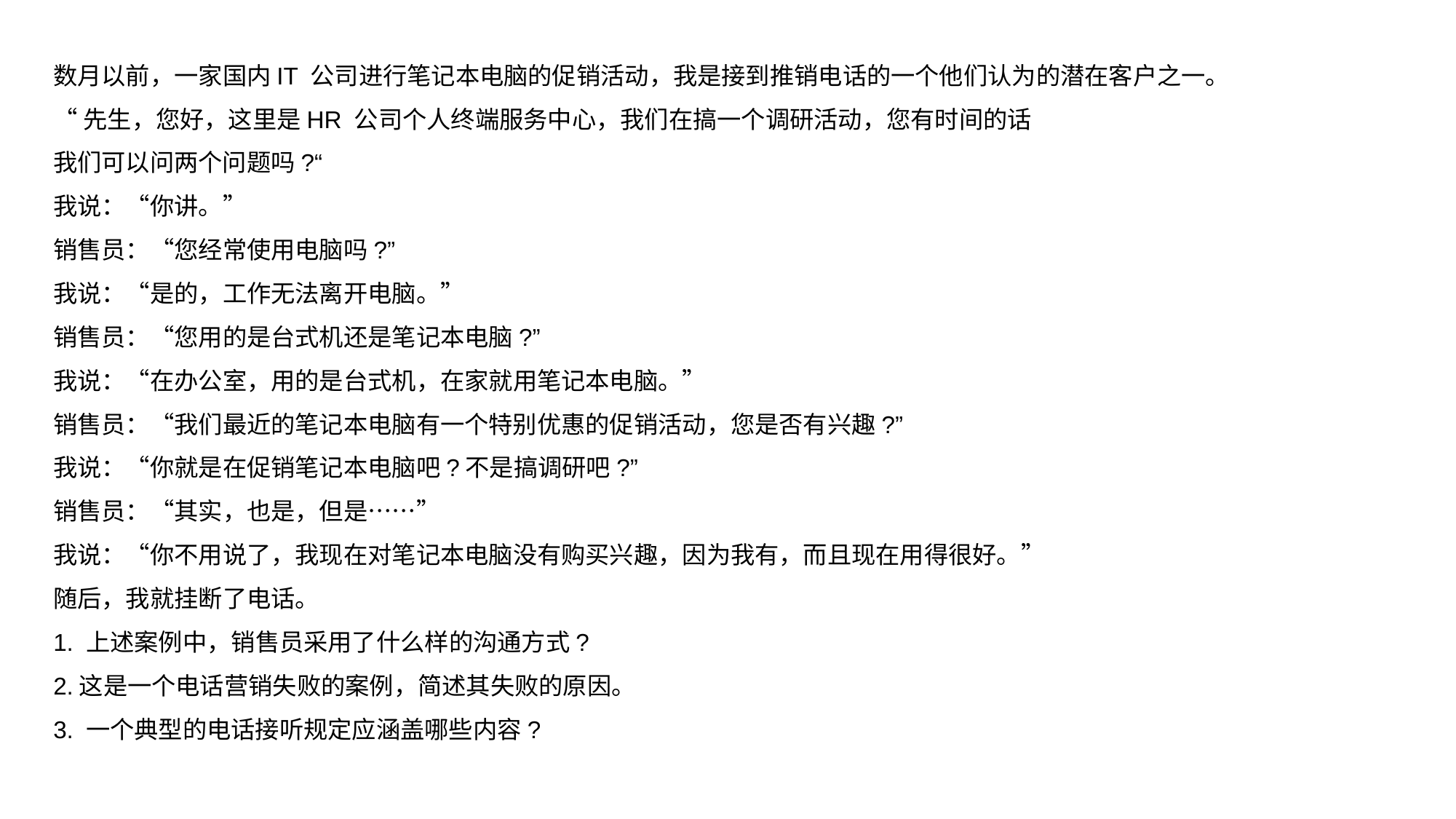

数月以前，一家国内IT 公司进行笔记本电脑的促销活动，我是接到推销电话的一个他们认为的潜在客户之一。
“先生，您好，这里是HR 公司个人终端服务中心，我们在搞一个调研活动，您有时间的话
我们可以问两个问题吗?“
我说：“你讲。”
销售员：“您经常使用电脑吗?”
我说：“是的，工作无法离开电脑。”
销售员：“您用的是台式机还是笔记本电脑?”
我说：“在办公室，用的是台式机，在家就用笔记本电脑。”
销售员：“我们最近的笔记本电脑有一个特别优惠的促销活动，您是否有兴趣?”
我说：“你就是在促销笔记本电脑吧?不是搞调研吧?”
销售员：“其实，也是，但是……”
我说：“你不用说了，我现在对笔记本电脑没有购买兴趣，因为我有，而且现在用得很好。”
随后，我就挂断了电话。
1. 上述案例中，销售员采用了什么样的沟通方式?
2.这是一个电话营销失败的案例，简述其失败的原因。
3. 一个典型的电话接听规定应涵盖哪些内容?